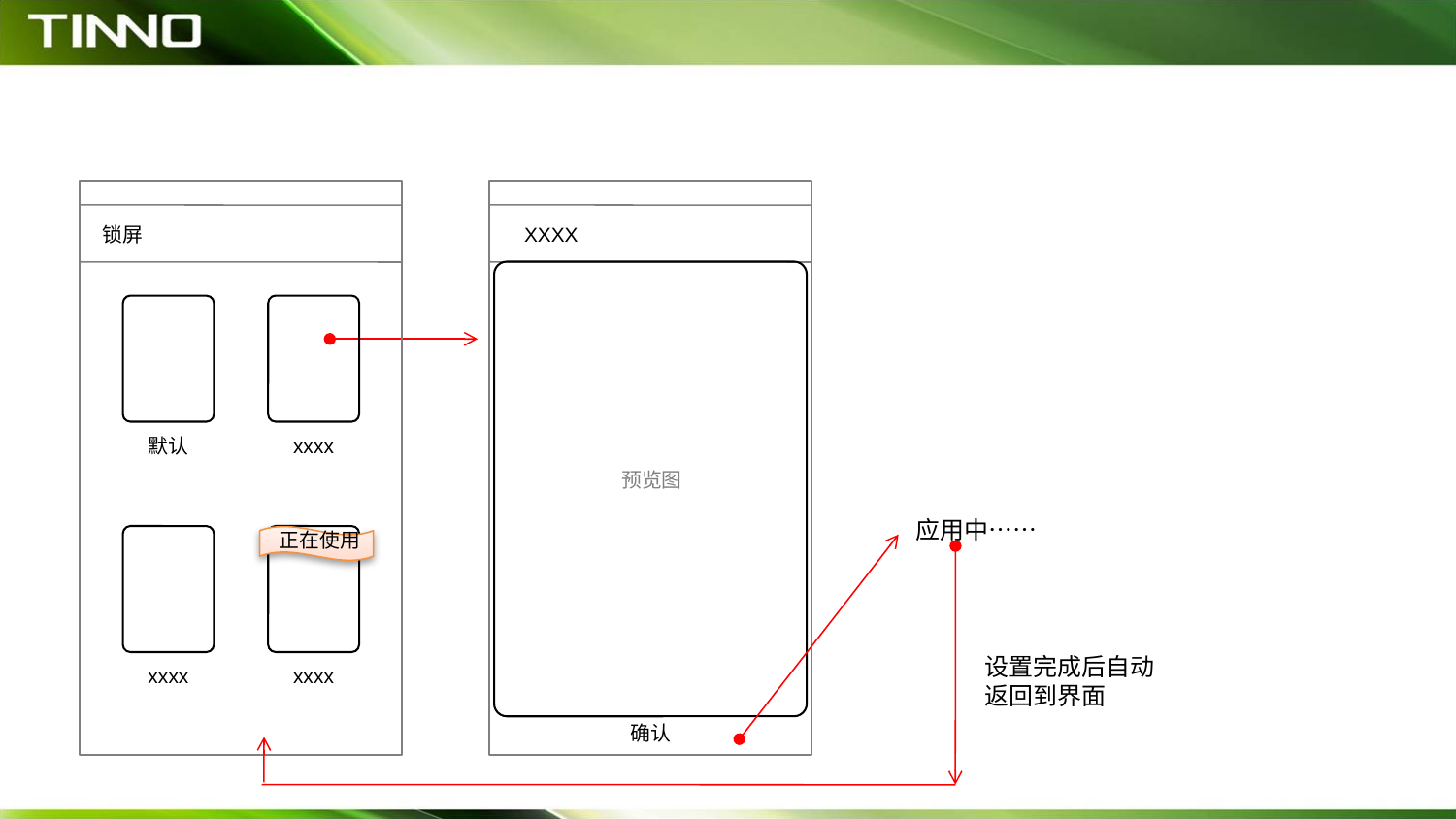

锁屏
XXXX

默认
xxxx
预览图
应用中……
正在使用

设置完成后自动返回到界面
xxxx
xxxx
确认